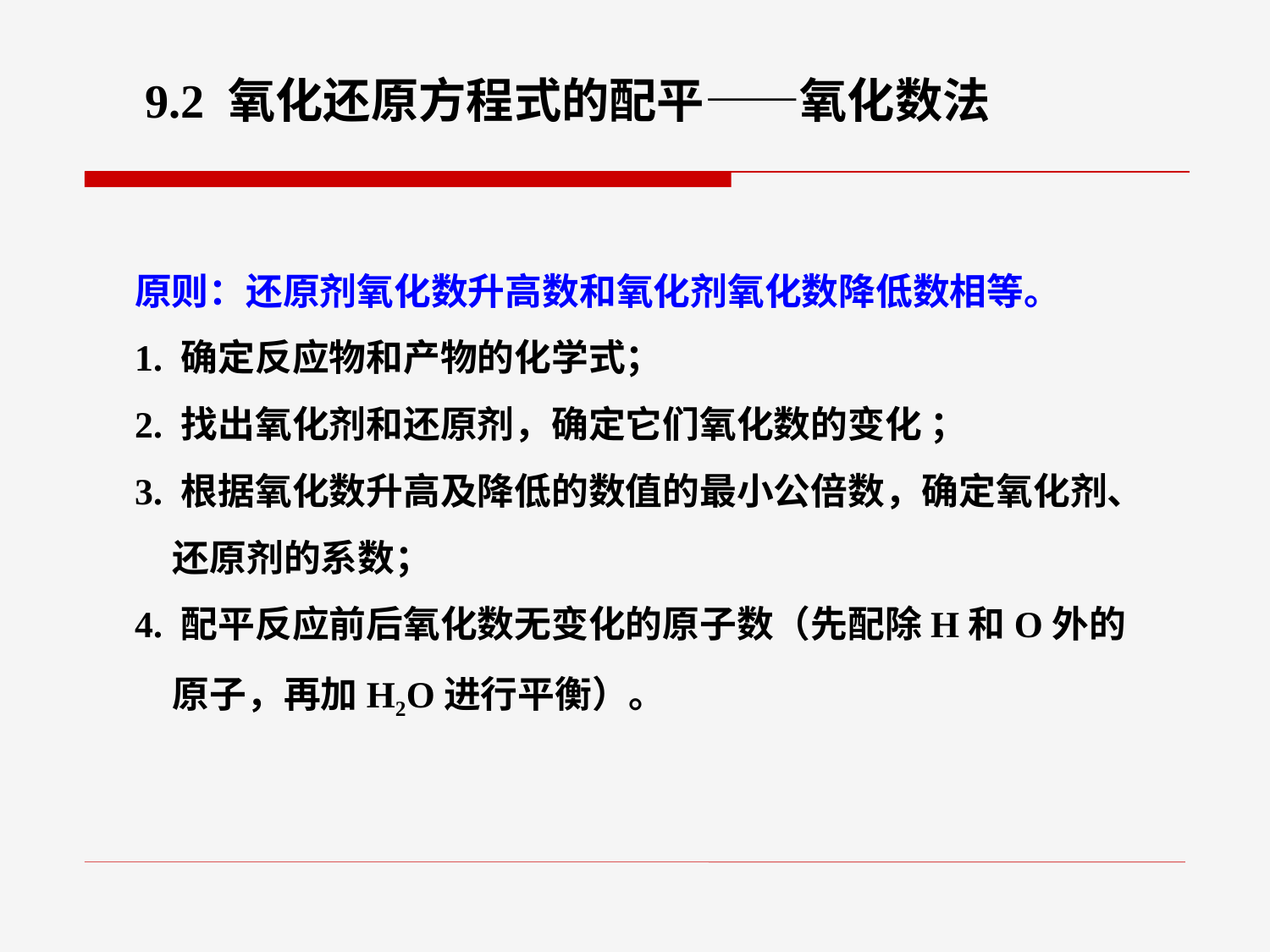

9.2 氧化还原方程式的配平——氧化数法
原则：还原剂氧化数升高数和氧化剂氧化数降低数相等。
1. 确定反应物和产物的化学式；
2. 找出氧化剂和还原剂，确定它们氧化数的变化 ；
3. 根据氧化数升高及降低的数值的最小公倍数，确定氧化剂、还原剂的系数；
4. 配平反应前后氧化数无变化的原子数（先配除H和O外的原子，再加H2O进行平衡）。